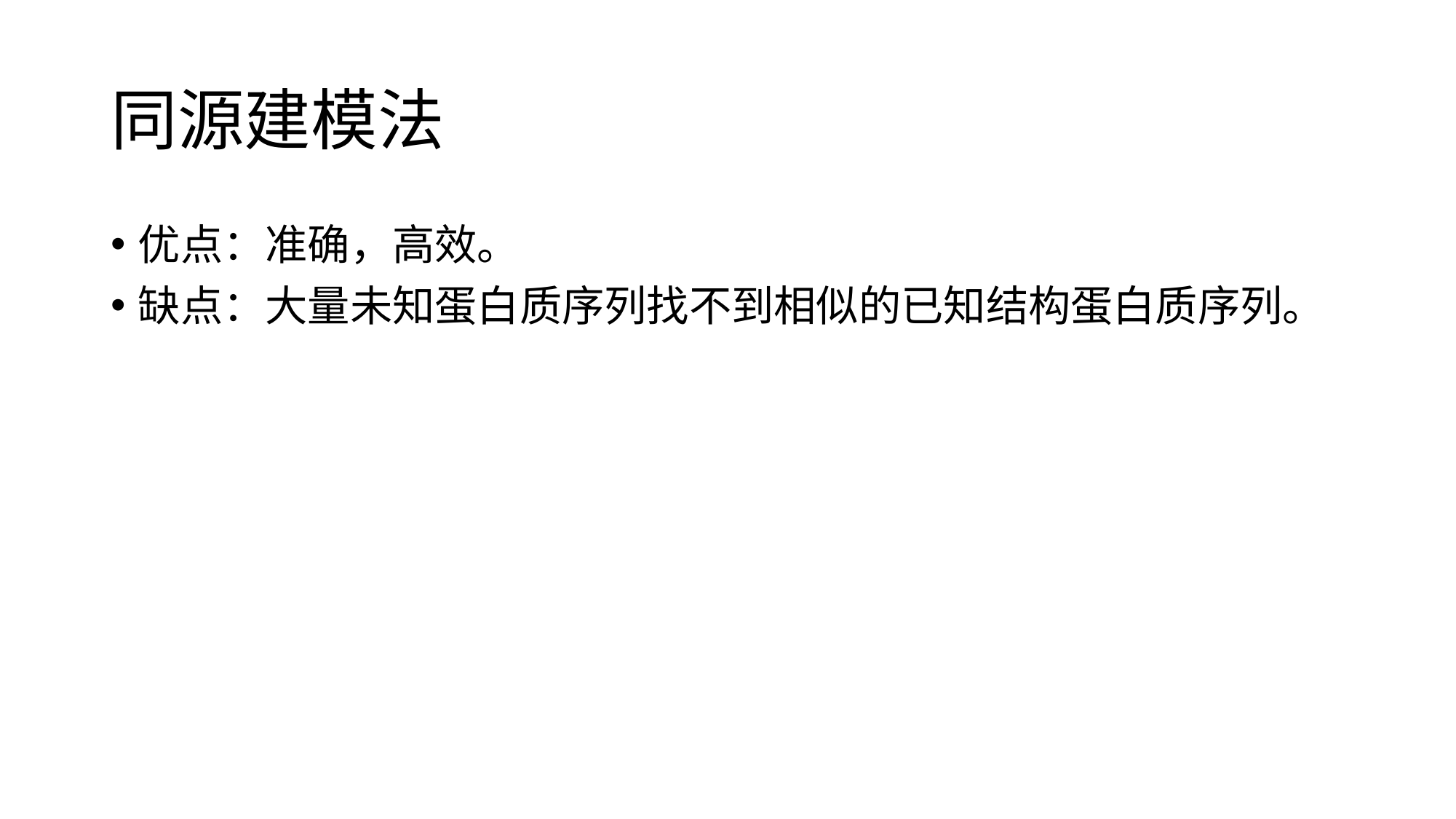

# 同源建模法
优点：准确，高效。
缺点：大量未知蛋白质序列找不到相似的已知结构蛋白质序列。